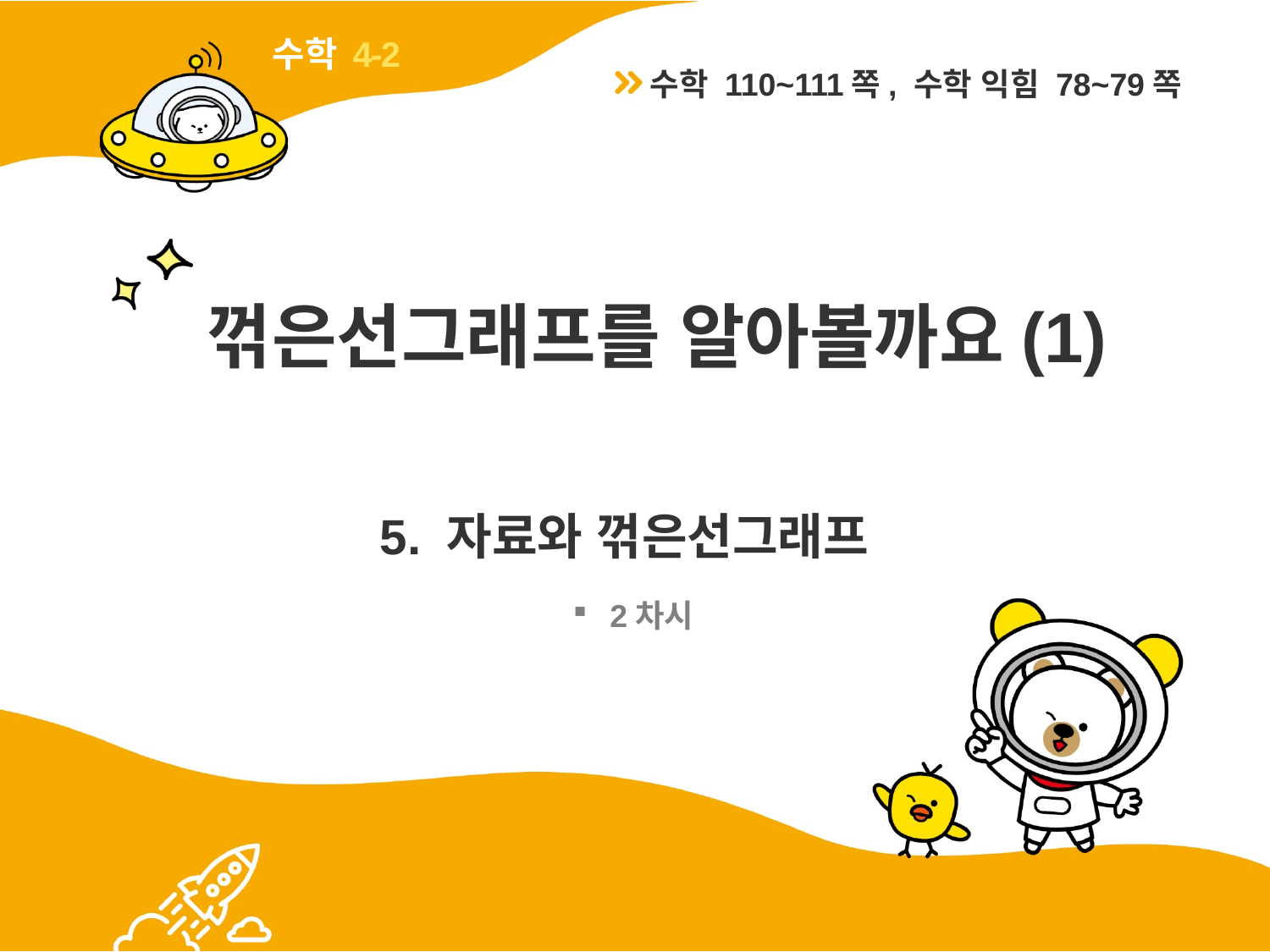

4-2
수학 110~111쪽, 수학 익힘 78~79쪽
# 꺾은선그래프를 알아볼까요(1)
5. 자료와 꺾은선그래프
2차시